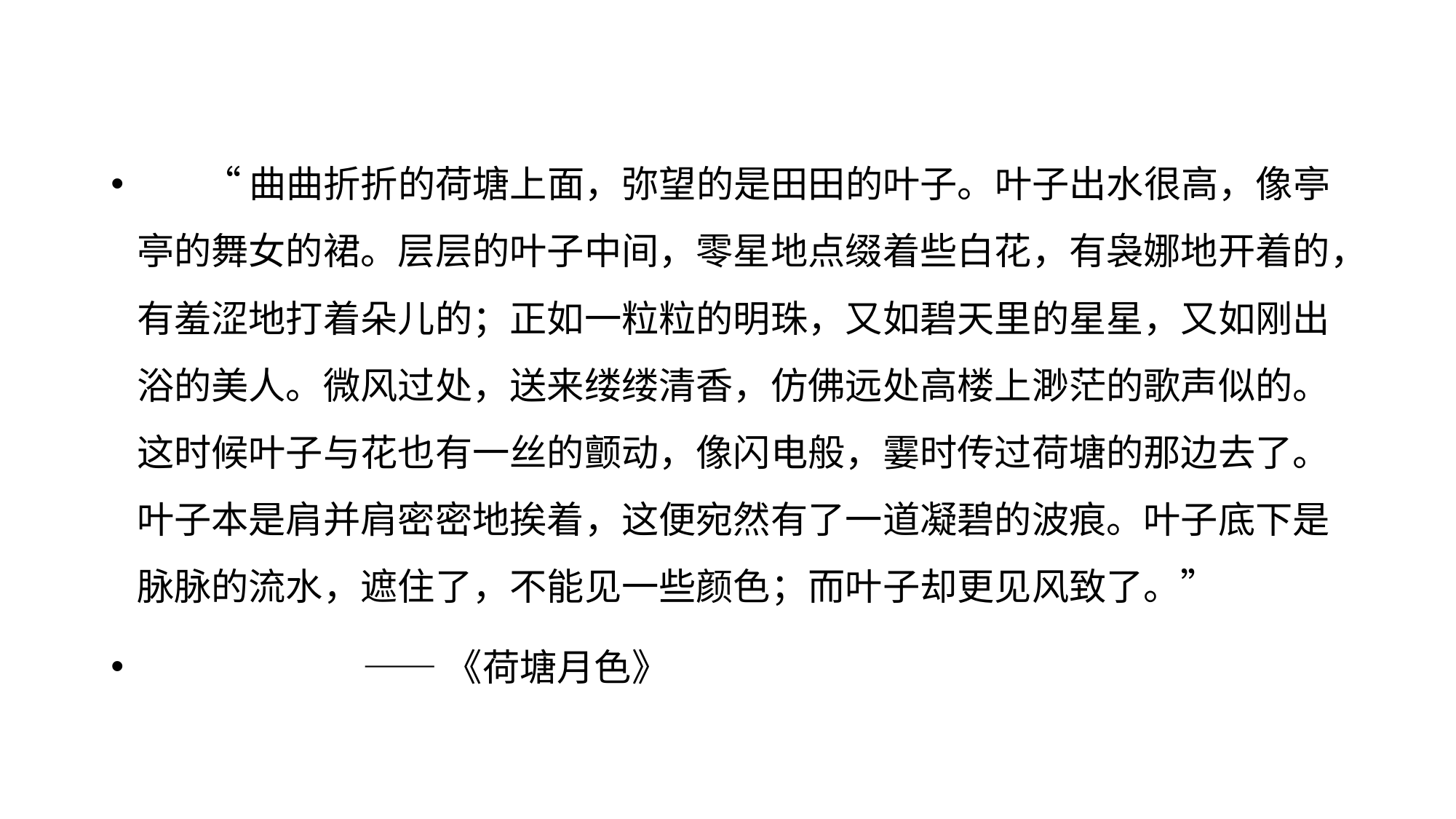

#
        “曲曲折折的荷塘上面，弥望的是田田的叶子。叶子出水很高，像亭亭的舞女的裙。层层的叶子中间，零星地点缀着些白花，有袅娜地开着的，有羞涩地打着朵儿的；正如一粒粒的明珠，又如碧天里的星星，又如刚出浴的美人。微风过处，送来缕缕清香，仿佛远处高楼上渺茫的歌声似的。这时候叶子与花也有一丝的颤动，像闪电般，霎时传过荷塘的那边去了。叶子本是肩并肩密密地挨着，这便宛然有了一道凝碧的波痕。叶子底下是脉脉的流水，遮住了，不能见一些颜色；而叶子却更见风致了。”
                           ——《荷塘月色》